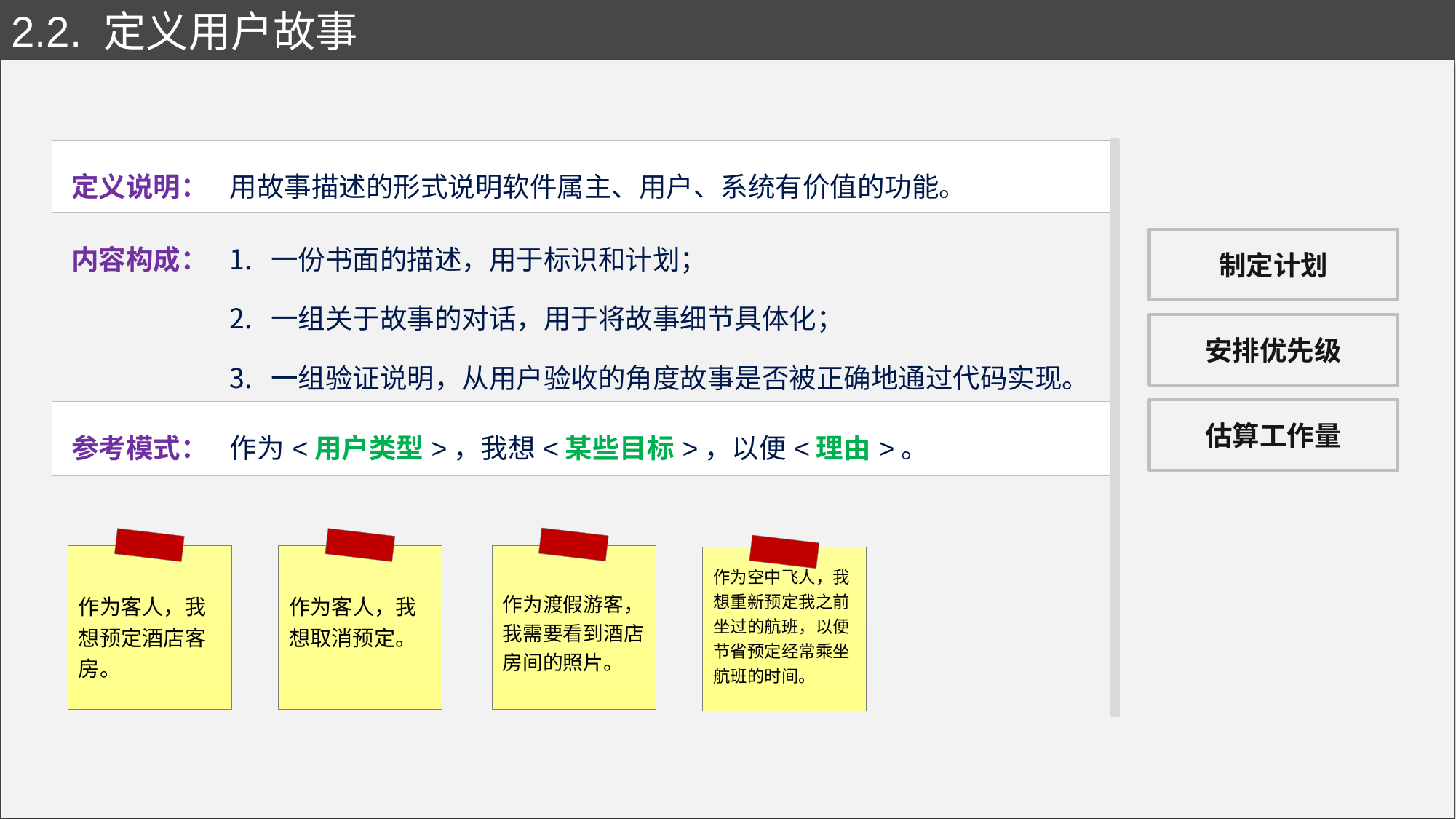

# 2.2. 定义用户故事
| 定义说明： | 用故事描述的形式说明软件属主、用户、系统有价值的功能。 |
| --- | --- |
| 内容构成： | 一份书面的描述，用于标识和计划； 一组关于故事的对话，用于将故事细节具体化； 一组验证说明，从用户验收的角度故事是否被正确地通过代码实现。 |
| 参考模式： | 作为<用户类型>，我想<某些目标>，以便<理由>。 |

制定计划
安排优先级
估算工作量

作为渡假游客，我需要看到酒店房间的照片。

作为客人，我想预定酒店客房。

作为客人，我想取消预定。

作为空中飞人，我想重新预定我之前坐过的航班，以便节省预定经常乘坐航班的时间。